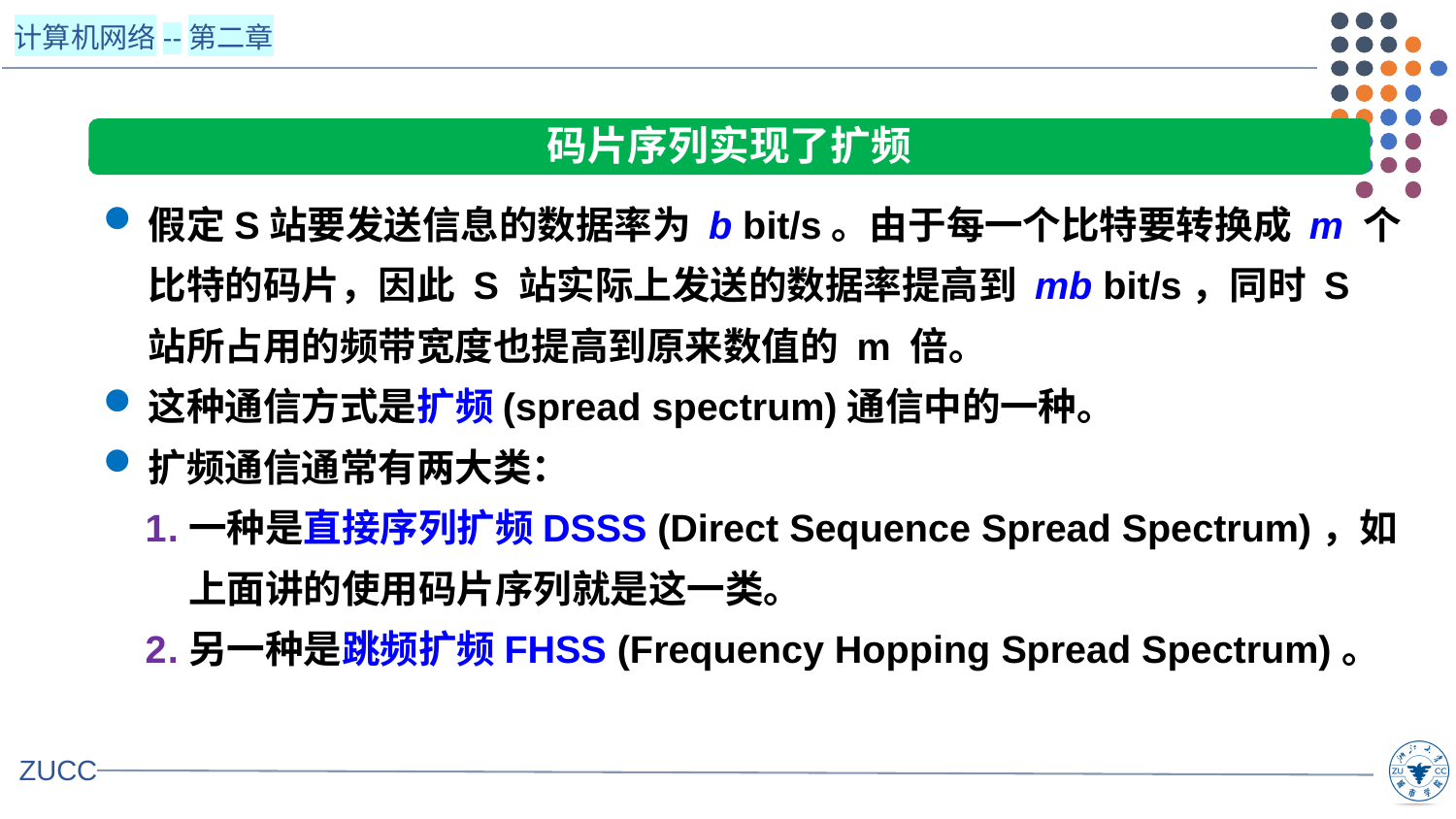

码片序列实现了扩频

假定S站要发送信息的数据率为 b bit/s。由于每一个比特要转换成 m 个比特的码片，因此 S 站实际上发送的数据率提高到 mb bit/s，同时 S 站所占用的频带宽度也提高到原来数值的 m 倍。
这种通信方式是扩频(spread spectrum)通信中的一种。
扩频通信通常有两大类：
一种是直接序列扩频DSSS (Direct Sequence Spread Spectrum)，如上面讲的使用码片序列就是这一类。
另一种是跳频扩频FHSS (Frequency Hopping Spread Spectrum)。